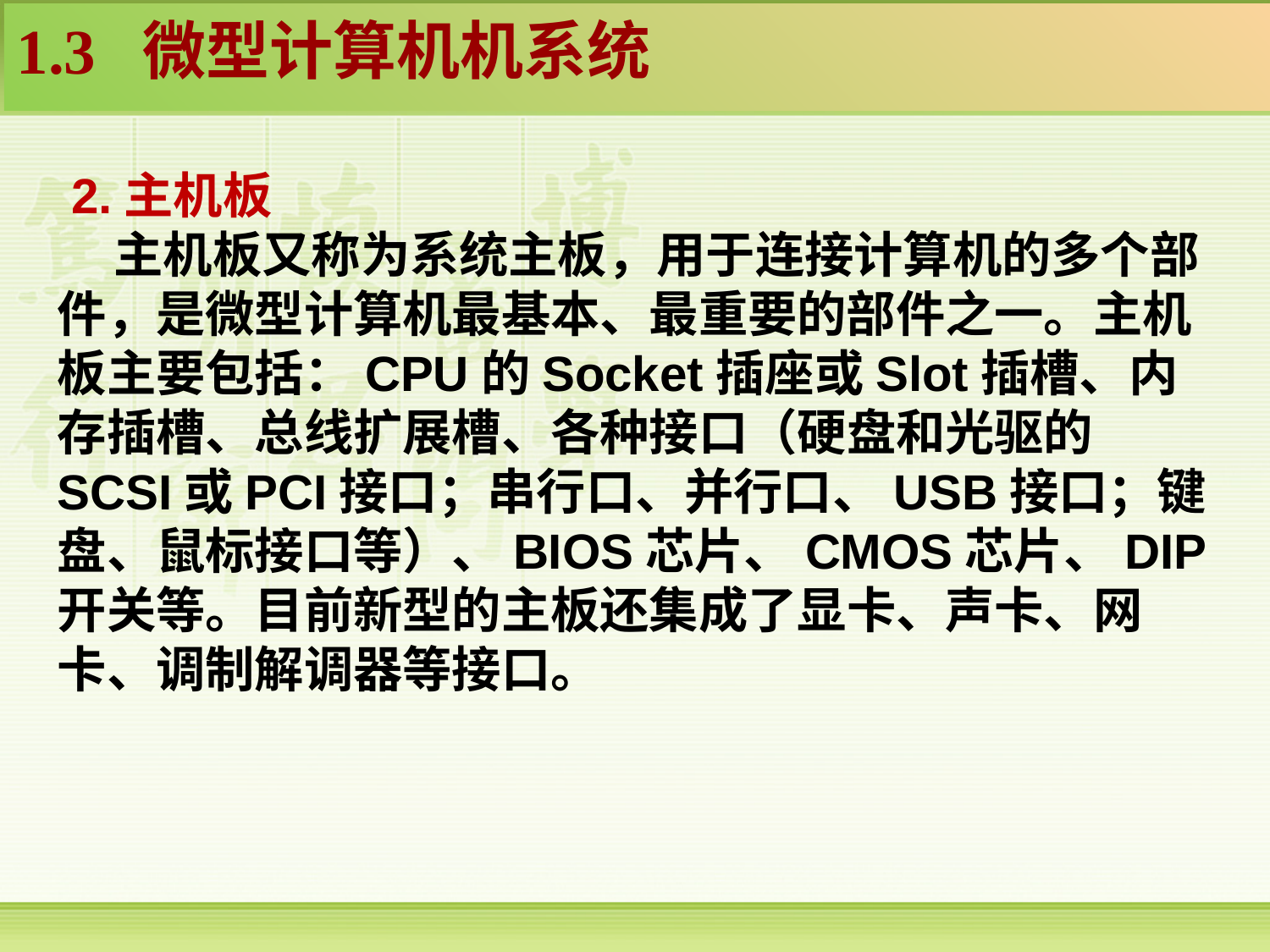

1.3  微型计算机机系统
 2.主机板
    主机板又称为系统主板，用于连接计算机的多个部件，是微型计算机最基本、最重要的部件之一。主机板主要包括：CPU的Socket插座或Slot插槽、内存插槽、总线扩展槽、各种接口（硬盘和光驱的SCSI或PCI接口；串行口、并行口、USB接口；键盘、鼠标接口等）、BIOS芯片、CMOS芯片、DIP开关等。目前新型的主板还集成了显卡、声卡、网卡、调制解调器等接口。

30